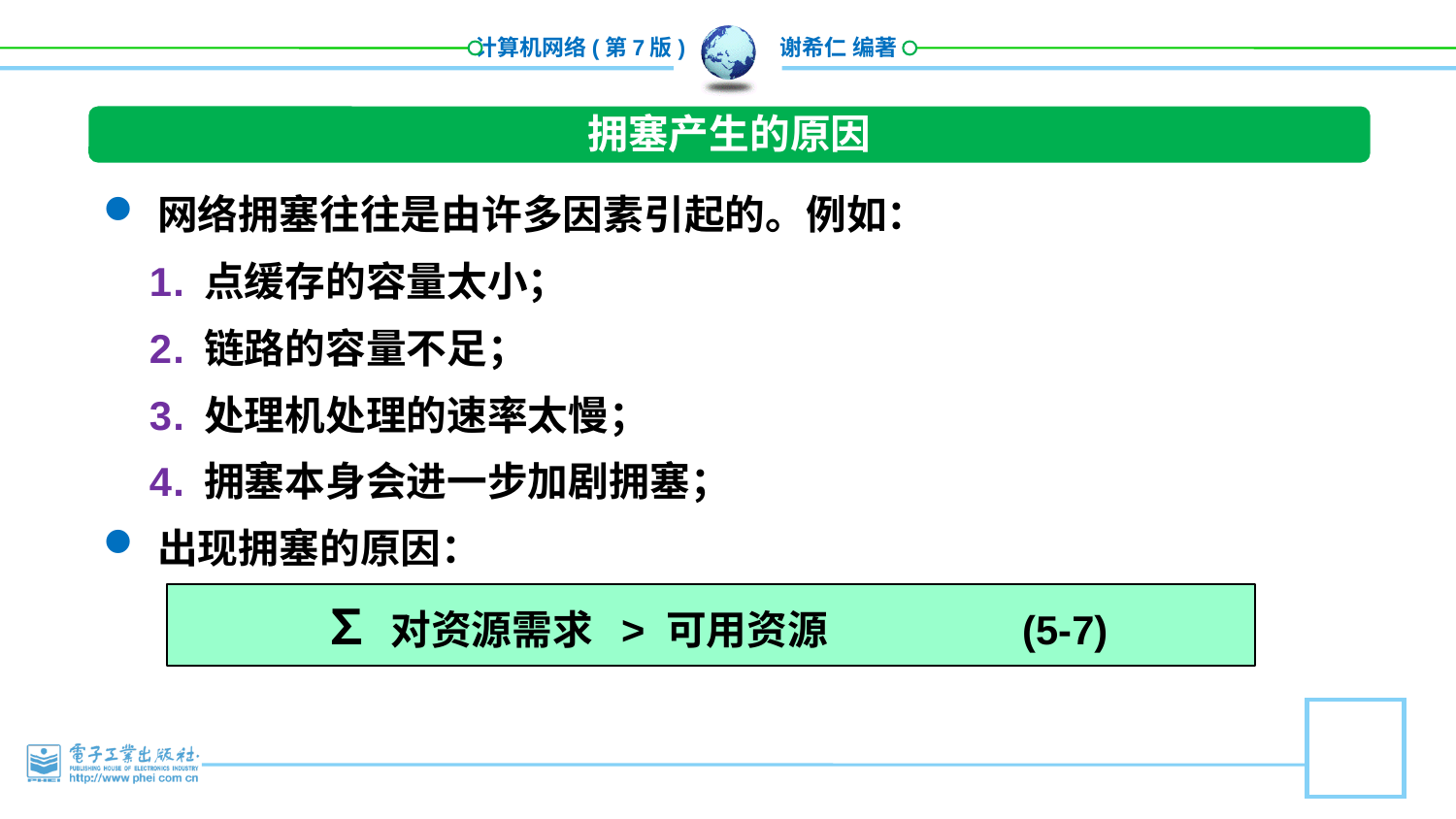

拥塞产生的原因

网络拥塞往往是由许多因素引起的。例如：
点缓存的容量太小；
链路的容量不足；
处理机处理的速率太慢；
拥塞本身会进一步加剧拥塞；
出现拥塞的原因：
 ∑ 对资源需求  > 可用资源                    (5-7)